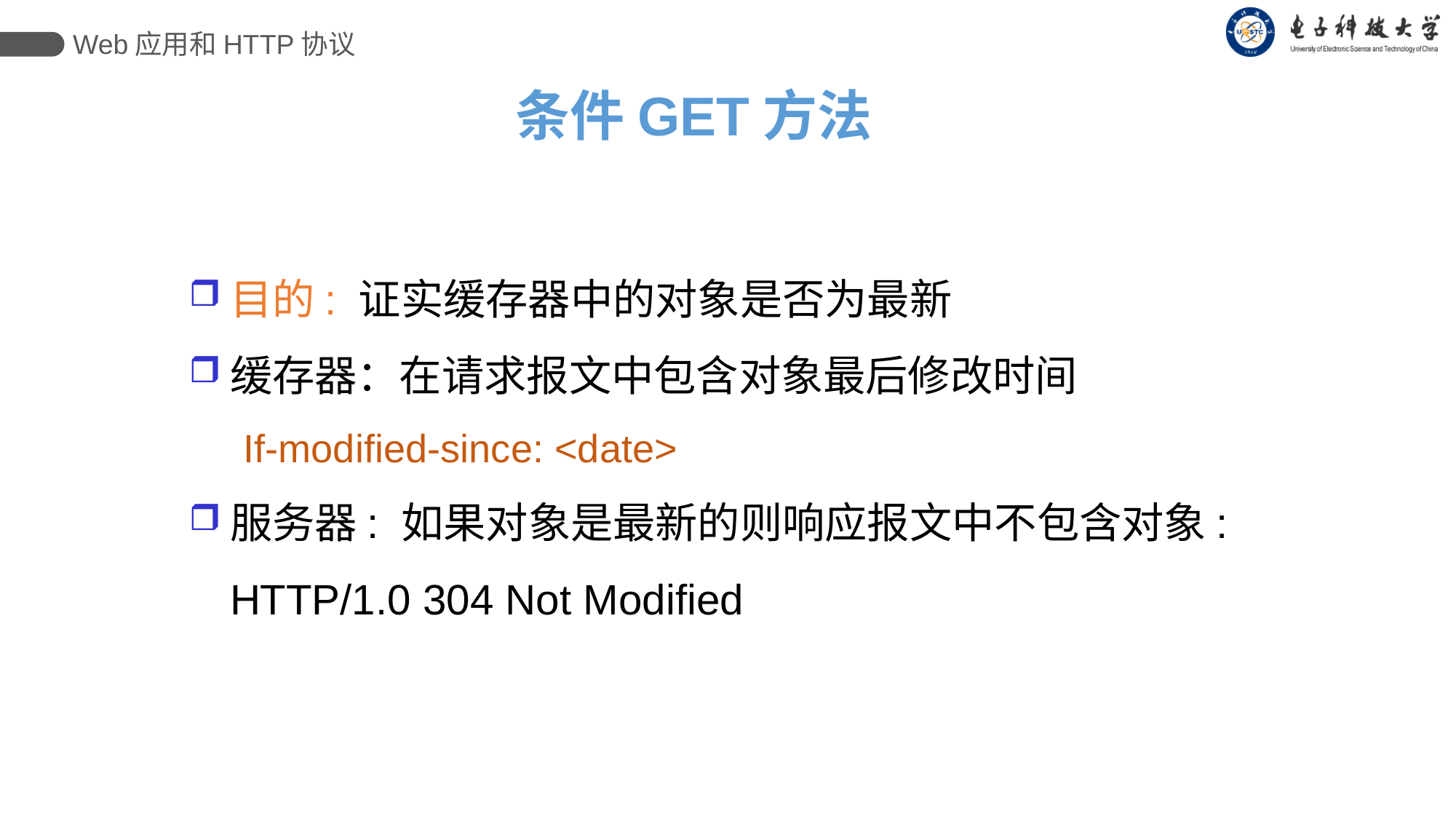

Web应用和HTTP协议
条件GET方法
目的: 证实缓存器中的对象是否为最新
缓存器：在请求报文中包含对象最后修改时间
If-modified-since: <date>
服务器: 如果对象是最新的则响应报文中不包含对象: HTTP/1.0 304 Not Modified